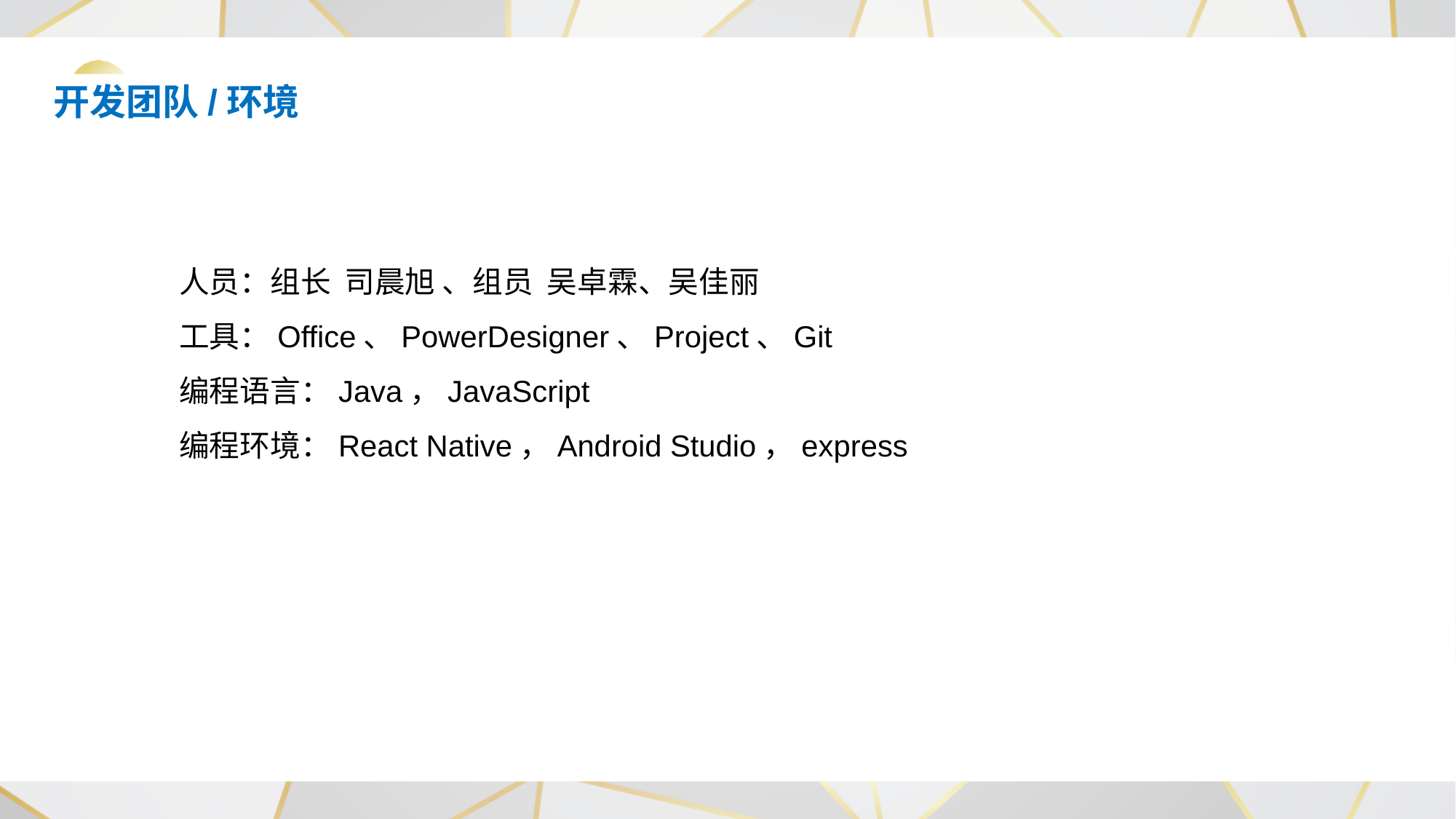

开发团队/环境
人员：组长  司晨旭 、组员  吴卓霖、吴佳丽
工具：Office、PowerDesigner、Project、Git
编程语言：Java，JavaScript
编程环境：React Native，Android Studio，express